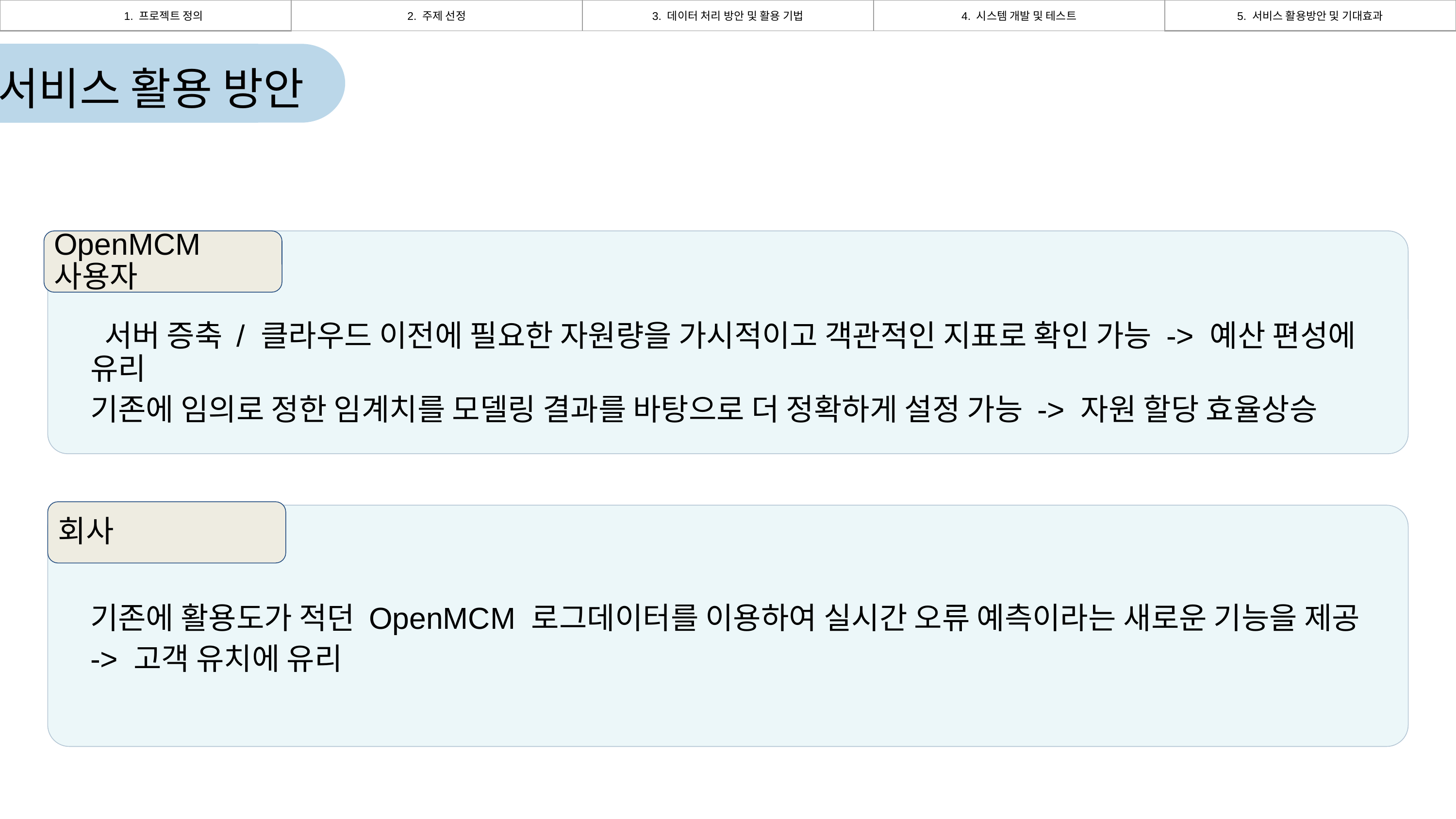

| 1. 프로젝트 정의 | 2. 주제 선정 | 3. 데이터 처리 방안 및 활용 기법 | 4. 시스템 개발 및 테스트 | 5. 서비스 활용방안 및 기대효과 |
| --- | --- | --- | --- | --- |

서비스 활용 방안
OpenMCM 사용자

 서버 증축 / 클라우드 이전에 필요한 자원량을 가시적이고 객관적인 지표로 확인 가능 -> 예산 편성에 유리
기존에 임의로 정한 임계치를 모델링 결과를 바탕으로 더 정확하게 설정 가능 -> 자원 할당 효율상승

회사

기존에 활용도가 적던 OpenMCM 로그데이터를 이용하여 실시간 오류 예측이라는 새로운 기능을 제공
-> 고객 유치에 유리